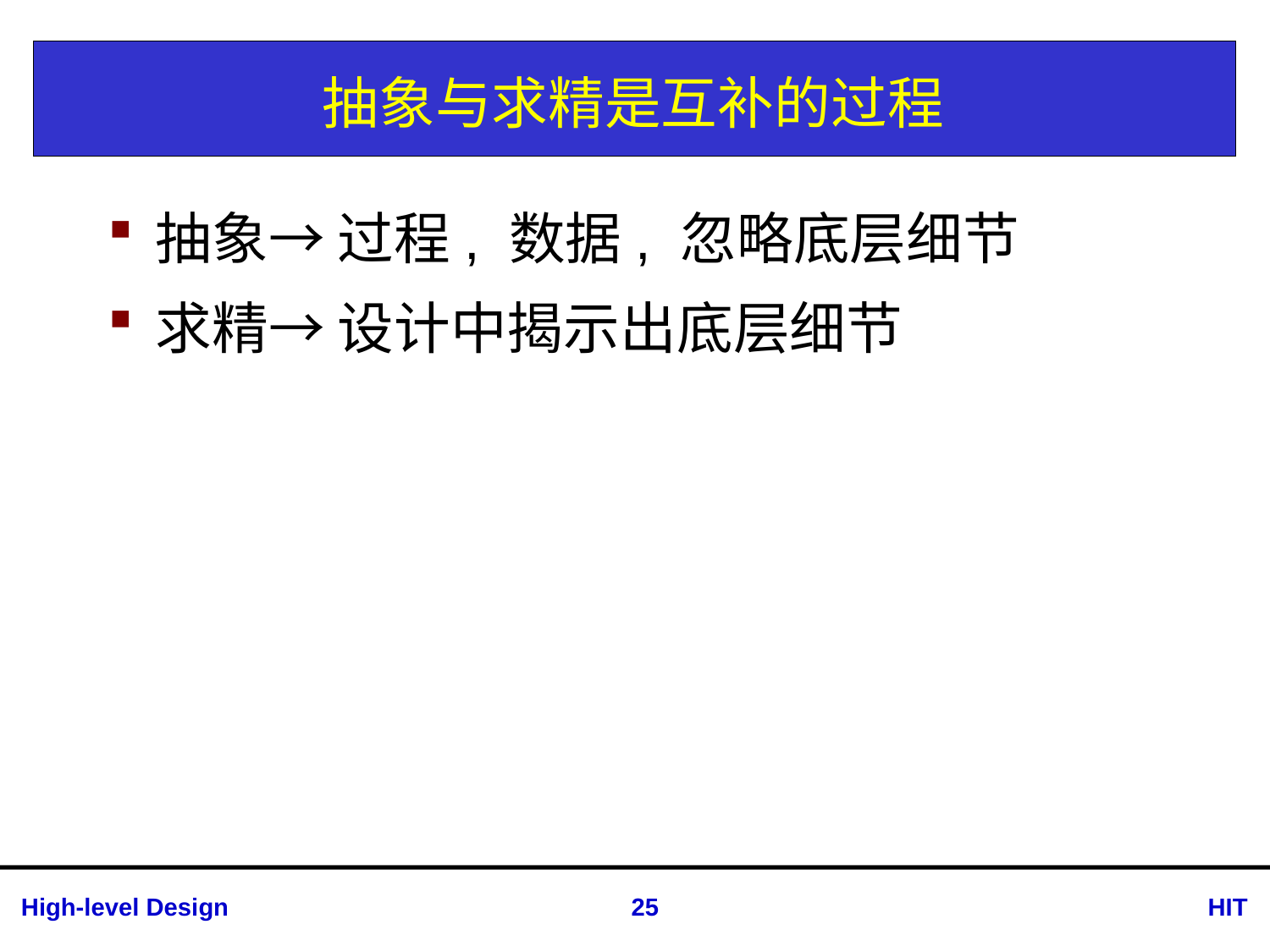

# 抽象与求精是互补的过程
抽象→ 过程, 数据, 忽略底层细节
求精→ 设计中揭示出底层细节